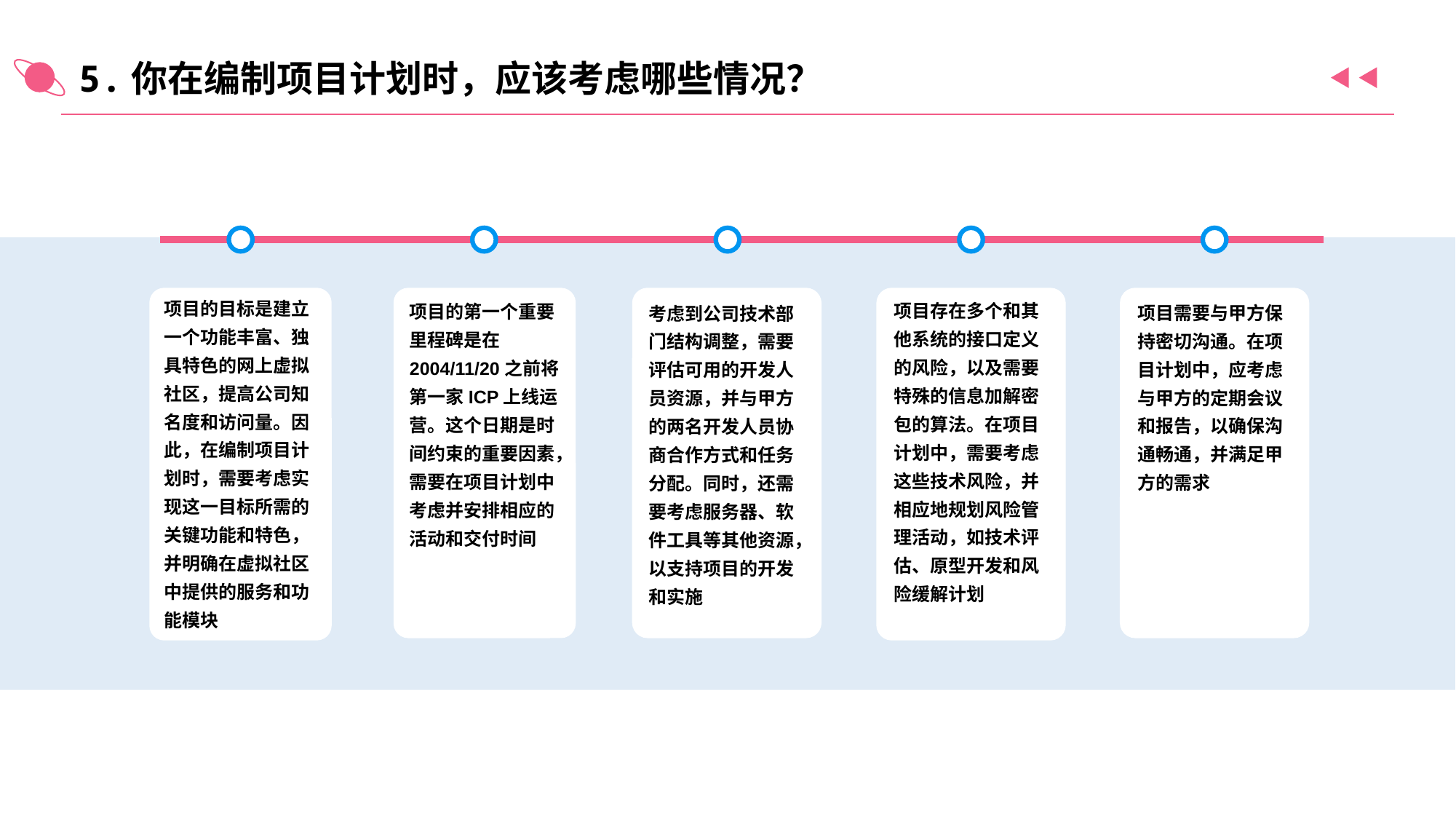

项目的目标是建立一个功能丰富、独具特色的网上虚拟社区，提高公司知名度和访问量。因此，在编制项目计划时，需要考虑实现这一目标所需的关键功能和特色，并明确在虚拟社区中提供的服务和功能模块

项目的第一个重要里程碑是在2004/11/20之前将第一家ICP上线运营。这个日期是时间约束的重要因素，需要在项目计划中考虑并安排相应的活动和交付时间

考虑到公司技术部门结构调整，需要评估可用的开发人员资源，并与甲方的两名开发人员协商合作方式和任务分配。同时，还需要考虑服务器、软件工具等其他资源，以支持项目的开发和实施

项目存在多个和其他系统的接口定义的风险，以及需要特殊的信息加解密包的算法。在项目计划中，需要考虑这些技术风险，并相应地规划风险管理活动，如技术评估、原型开发和风险缓解计划

项目需要与甲方保持密切沟通。在项目计划中，应考虑与甲方的定期会议和报告，以确保沟通畅通，并满足甲方的需求

5.你在编制项目计划时，应该考虑哪些情况？